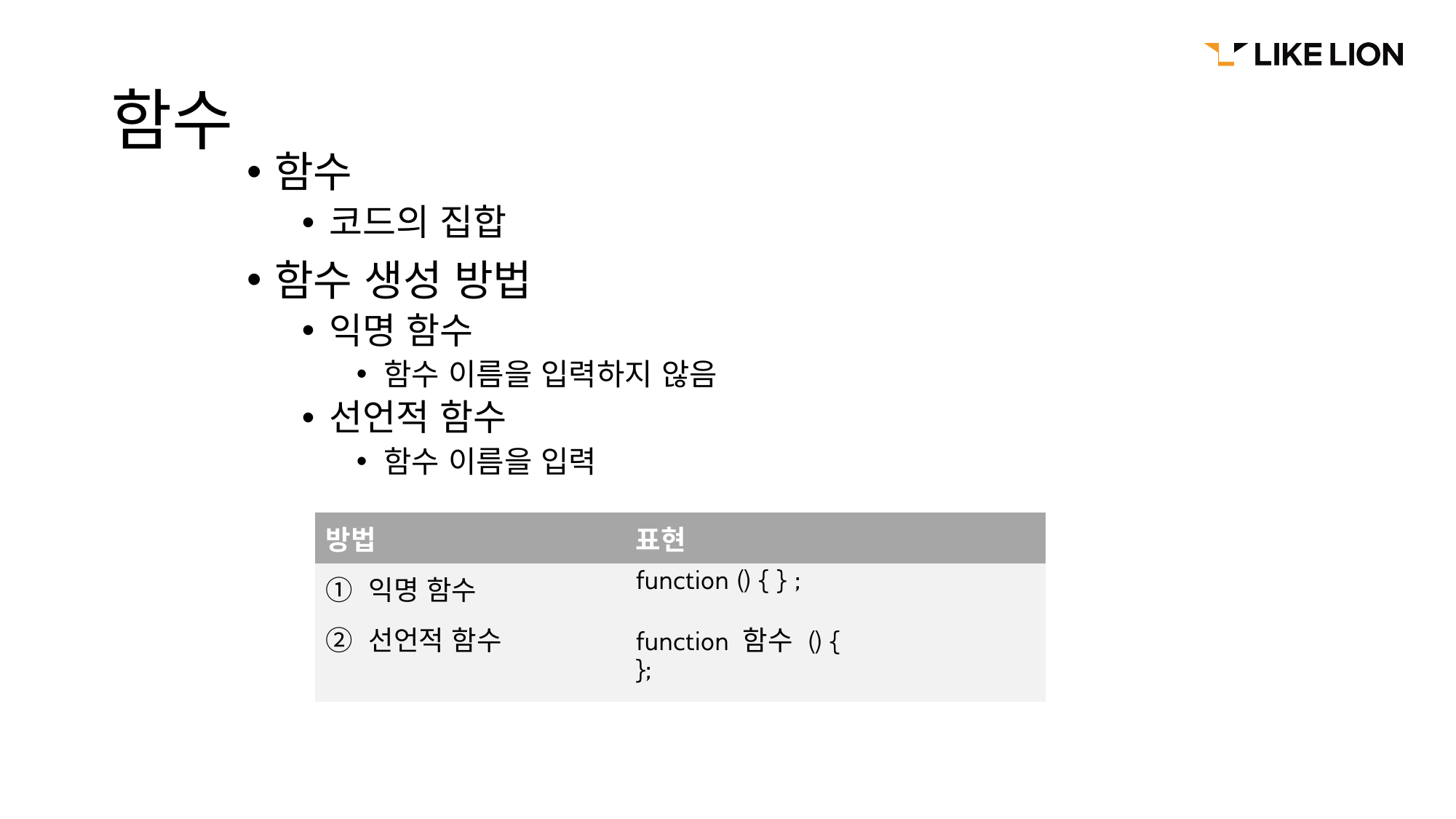

# 함수
함수
코드의 집합
함수 생성 방법
익명 함수
함수 이름을 입력하지 않음
선언적 함수
함수 이름을 입력
| 방법 | 표현 |
| --- | --- |
| ① 익명 함수 | function () { } ; |
| ② 선언적 함수 | function 함수 () { }; |